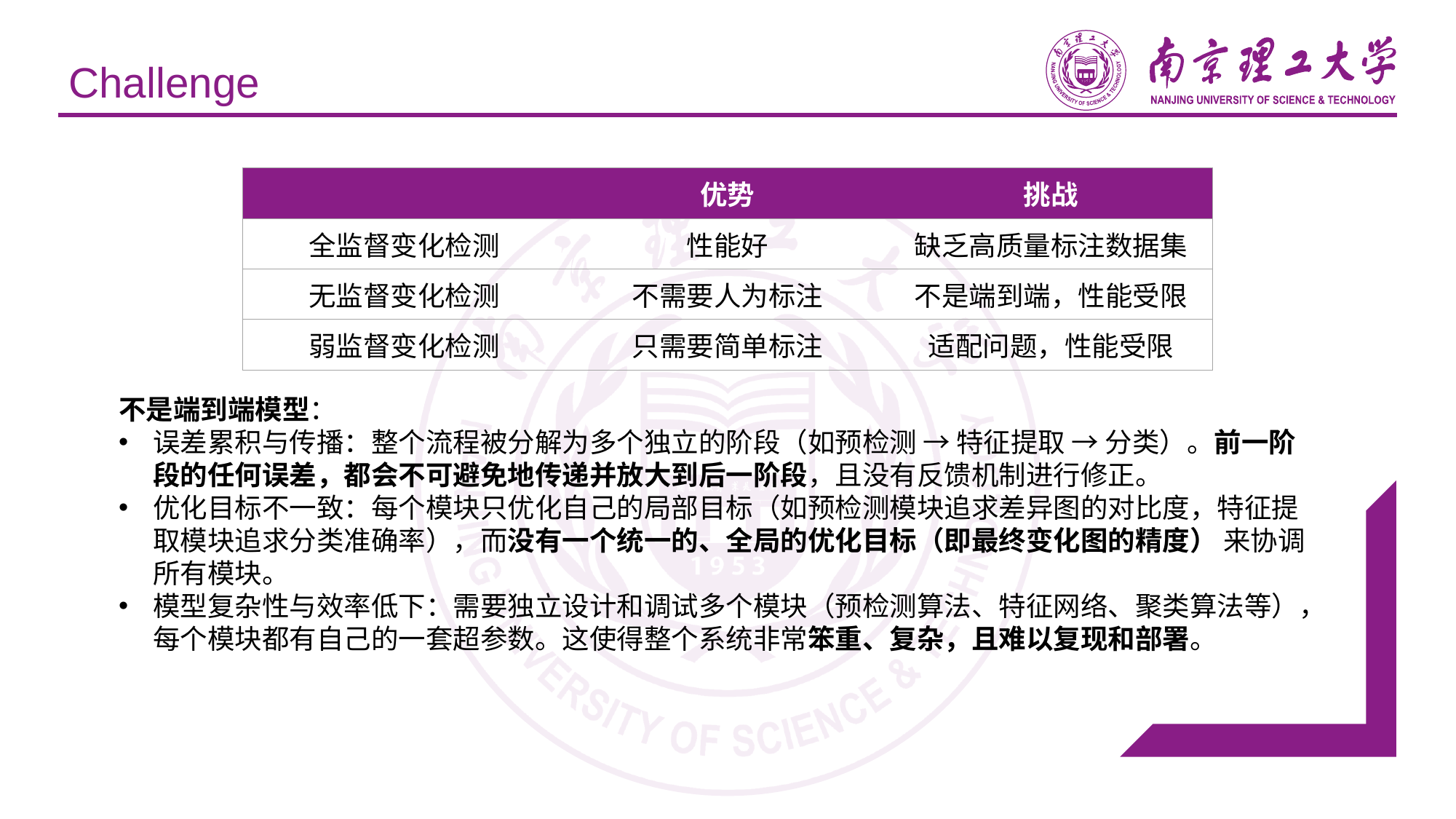

# Challenge
|  | 优势 | 挑战 |
| --- | --- | --- |
| 全监督变化检测 | 性能好 | 缺乏高质量标注数据集 |
| 无监督变化检测 | 不需要人为标注 | 不是端到端，性能受限 |
| 弱监督变化检测 | 只需要简单标注 | 适配问题，性能受限 |
不是端到端模型：
误差累积与传播：整个流程被分解为多个独立的阶段（如预检测 → 特征提取 → 分类）。前一阶段的任何误差，都会不可避免地传递并放大到后一阶段，且没有反馈机制进行修正。
优化目标不一致：每个模块只优化自己的局部目标（如预检测模块追求差异图的对比度，特征提取模块追求分类准确率），而没有一个统一的、全局的优化目标（即最终变化图的精度） 来协调所有模块。
模型复杂性与效率低下：需要独立设计和调试多个模块（预检测算法、特征网络、聚类算法等），每个模块都有自己的一套超参数。这使得整个系统非常笨重、复杂，且难以复现和部署。